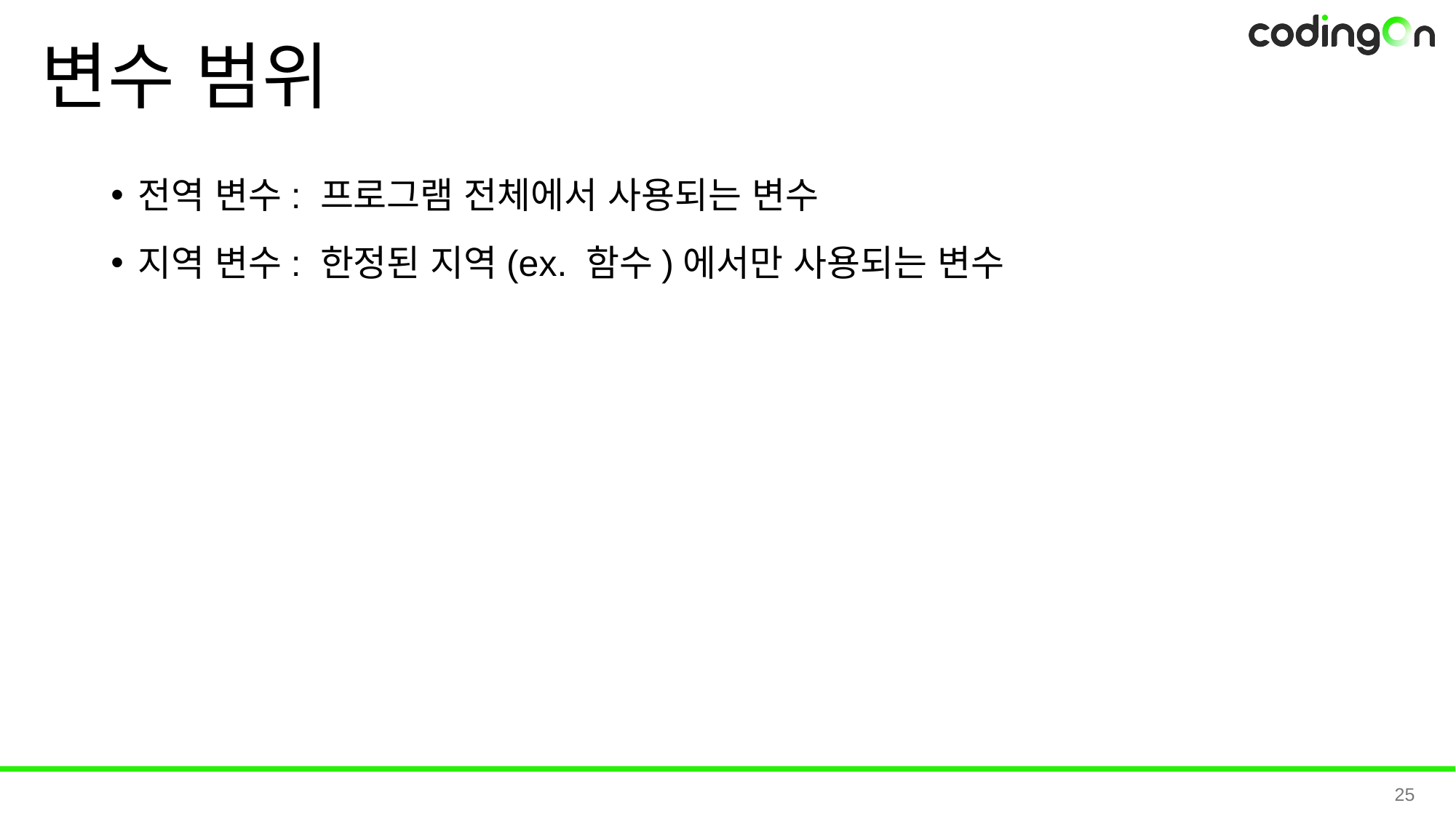

# 변수 범위
전역 변수: 프로그램 전체에서 사용되는 변수
지역 변수: 한정된 지역(ex. 함수)에서만 사용되는 변수

25